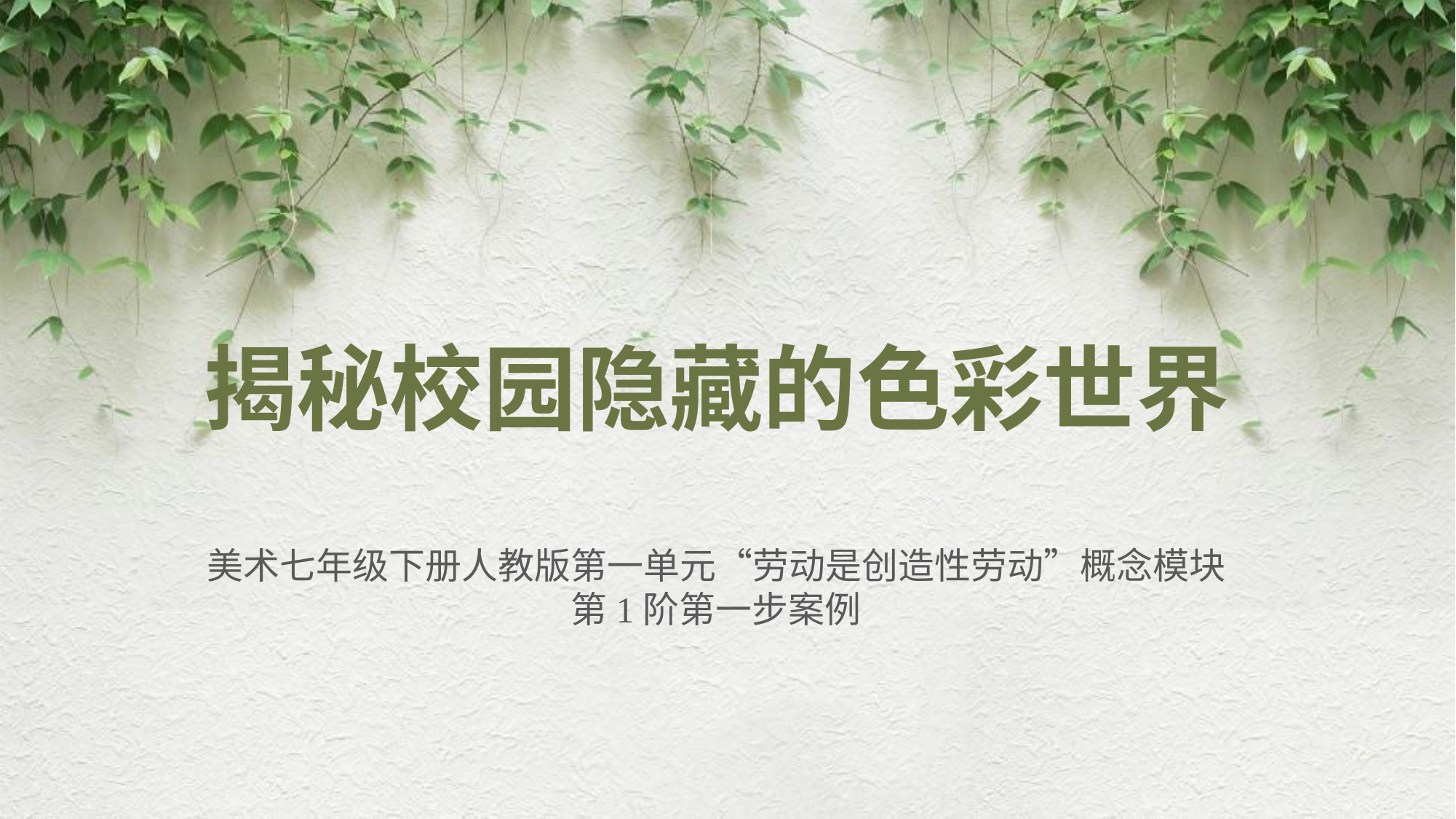

揭秘校园隐藏的色彩世界
美术七年级下册人教版第一单元“劳动是创造性劳动”概念模块
第1阶第一步案例